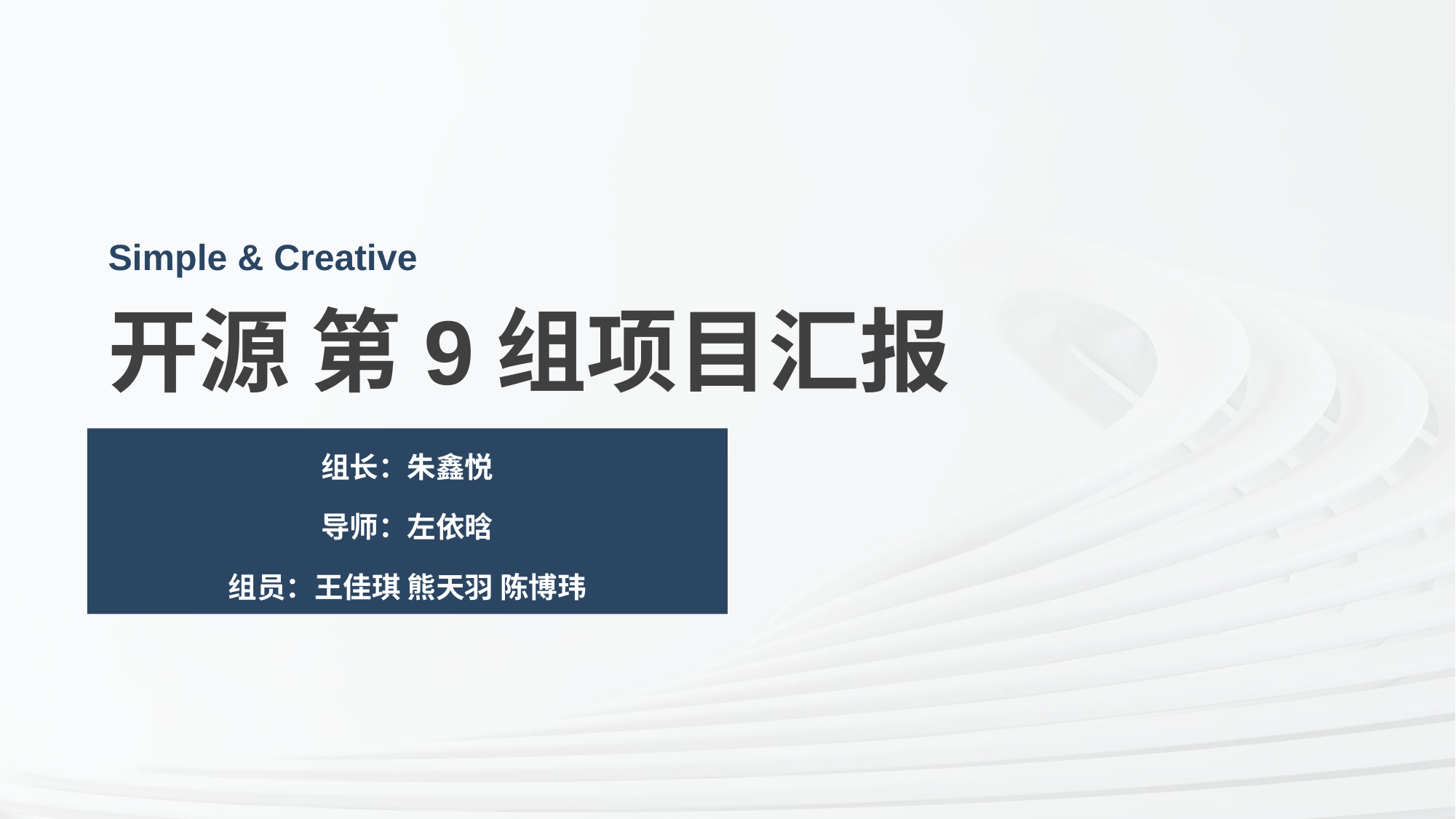

Simple & Creative
开源 第9组项目汇报
组长：朱鑫悦
导师：左依晗
组员：王佳琪 熊天羽 陈博玮